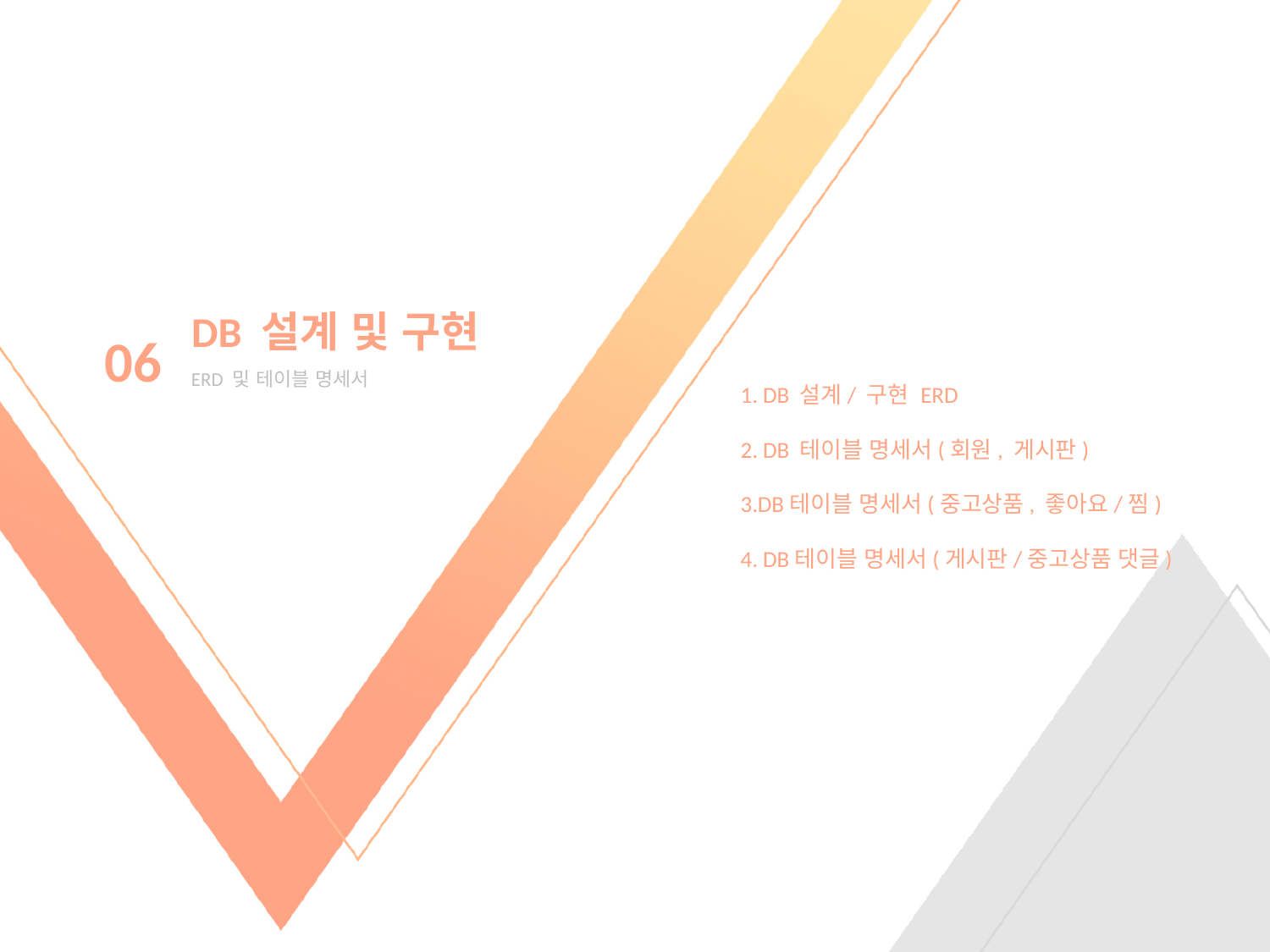

DB 설계 및 구현
06
ERD 및 테이블 명세서
 DB 설계/ 구현 ERD
 DB 테이블 명세서(회원, 게시판)
DB테이블 명세서(중고상품, 좋아요/찜)
 DB테이블 명세서(게시판/중고상품 댓글)